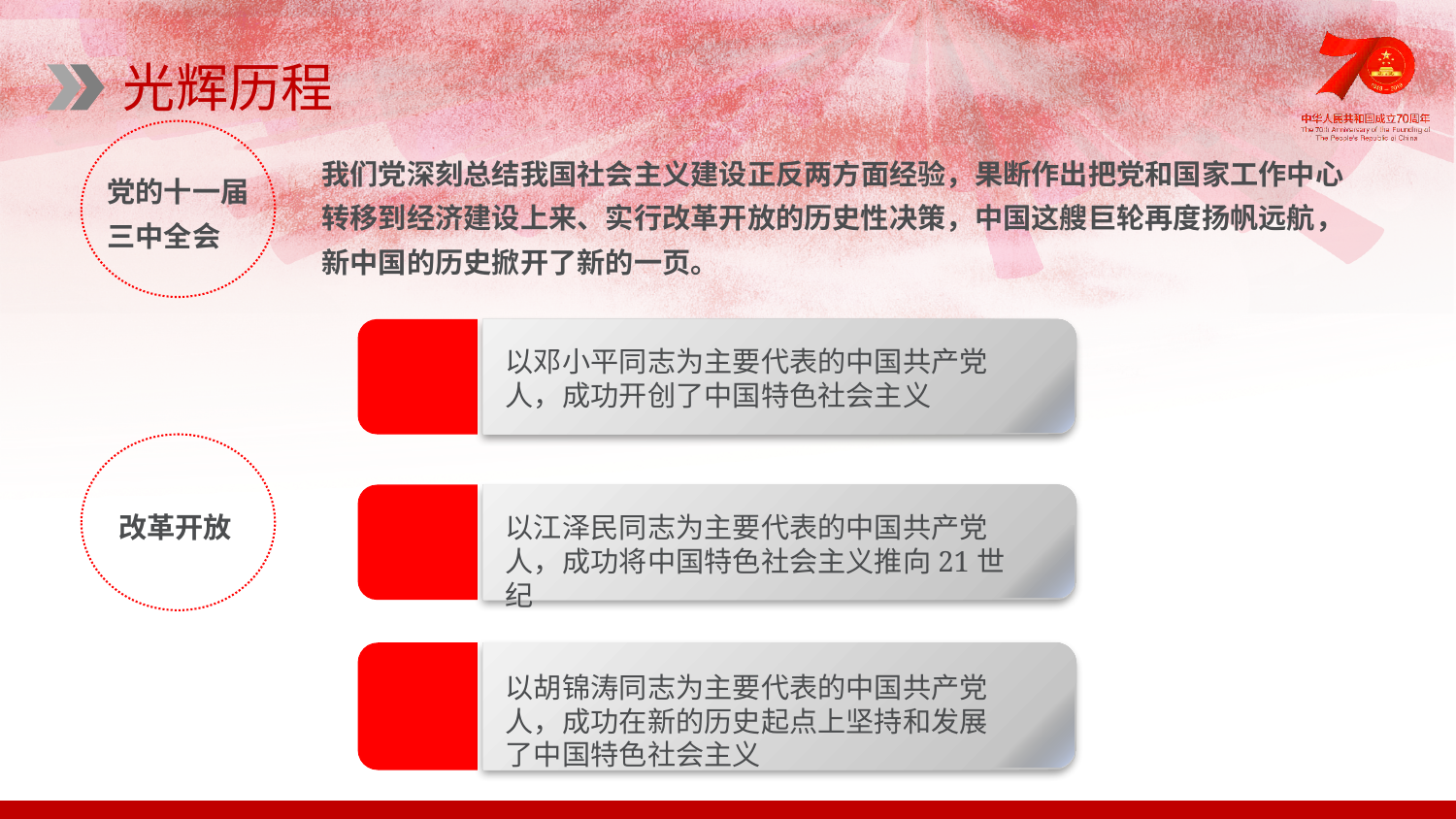

光辉历程

我们党深刻总结我国社会主义建设正反两方面经验，果断作出把党和国家工作中心
转移到经济建设上来、实行改革开放的历史性决策，中国这艘巨轮再度扬帆远航，
新中国的历史掀开了新的一页。
党的十一届
三中全会

以邓小平同志为主要代表的中国共产党人，成功开创了中国特色社会主义

以江泽民同志为主要代表的中国共产党人，成功将中国特色社会主义推向21世纪

改革开放

以胡锦涛同志为主要代表的中国共产党人，成功在新的历史起点上坚持和发展了中国特色社会主义